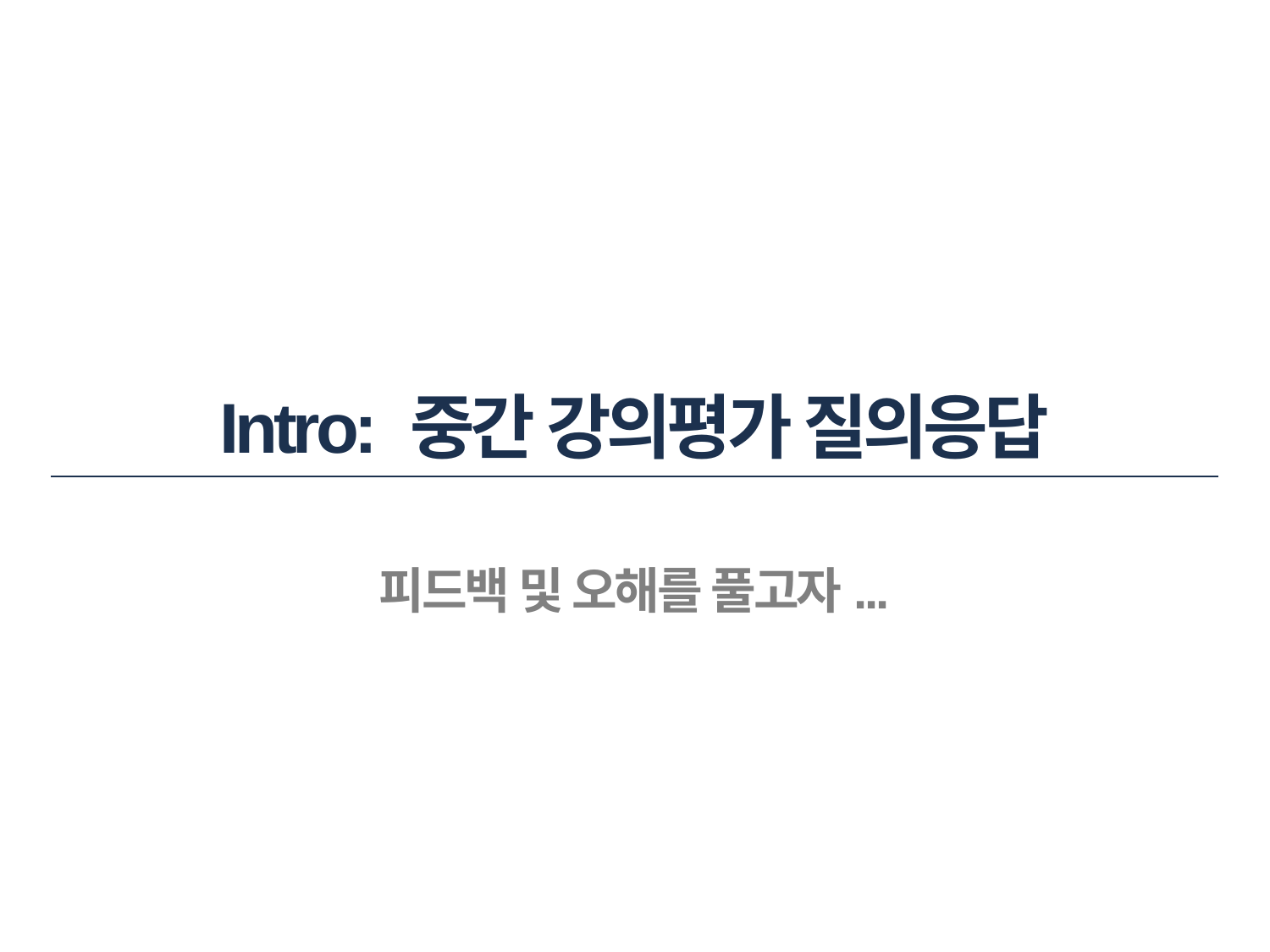

# Intro: 중간 강의평가 질의응답
피드백 및 오해를 풀고자...